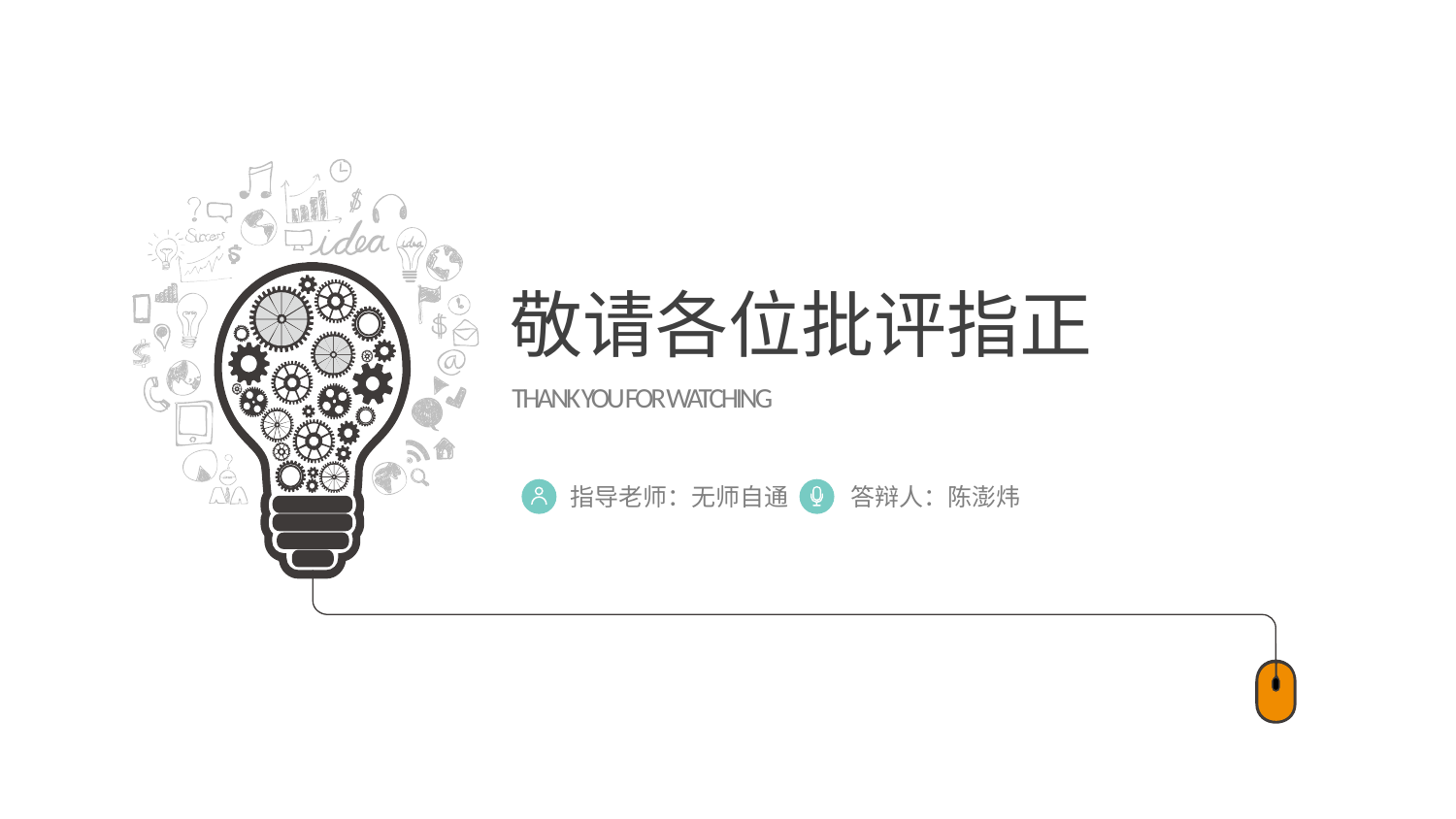

敬请各位批评指正
THANK YOU FOR WATCHING
指导老师：无师自通
答辩人：陈澎炜